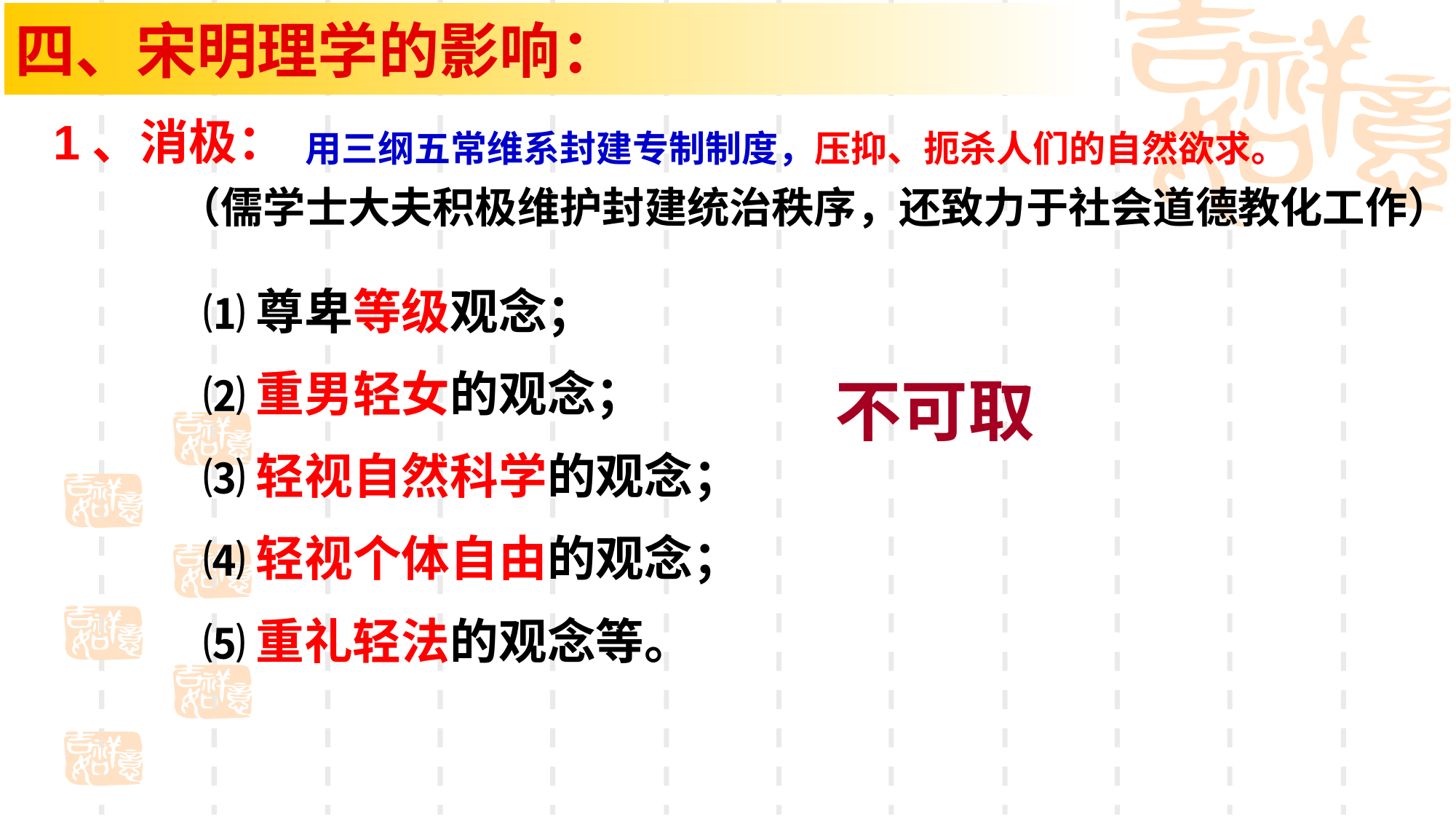

四、宋明理学的影响：
1、消极：
       用三纲五常维系封建专制制度，压抑、扼杀人们的自然欲求。
（儒学士大夫积极维护封建统治秩序，还致力于社会道德教化工作）
⑴尊卑等级观念；
⑵重男轻女的观念；
⑶轻视自然科学的观念；
⑷轻视个体自由的观念；
⑸重礼轻法的观念等。

不可取